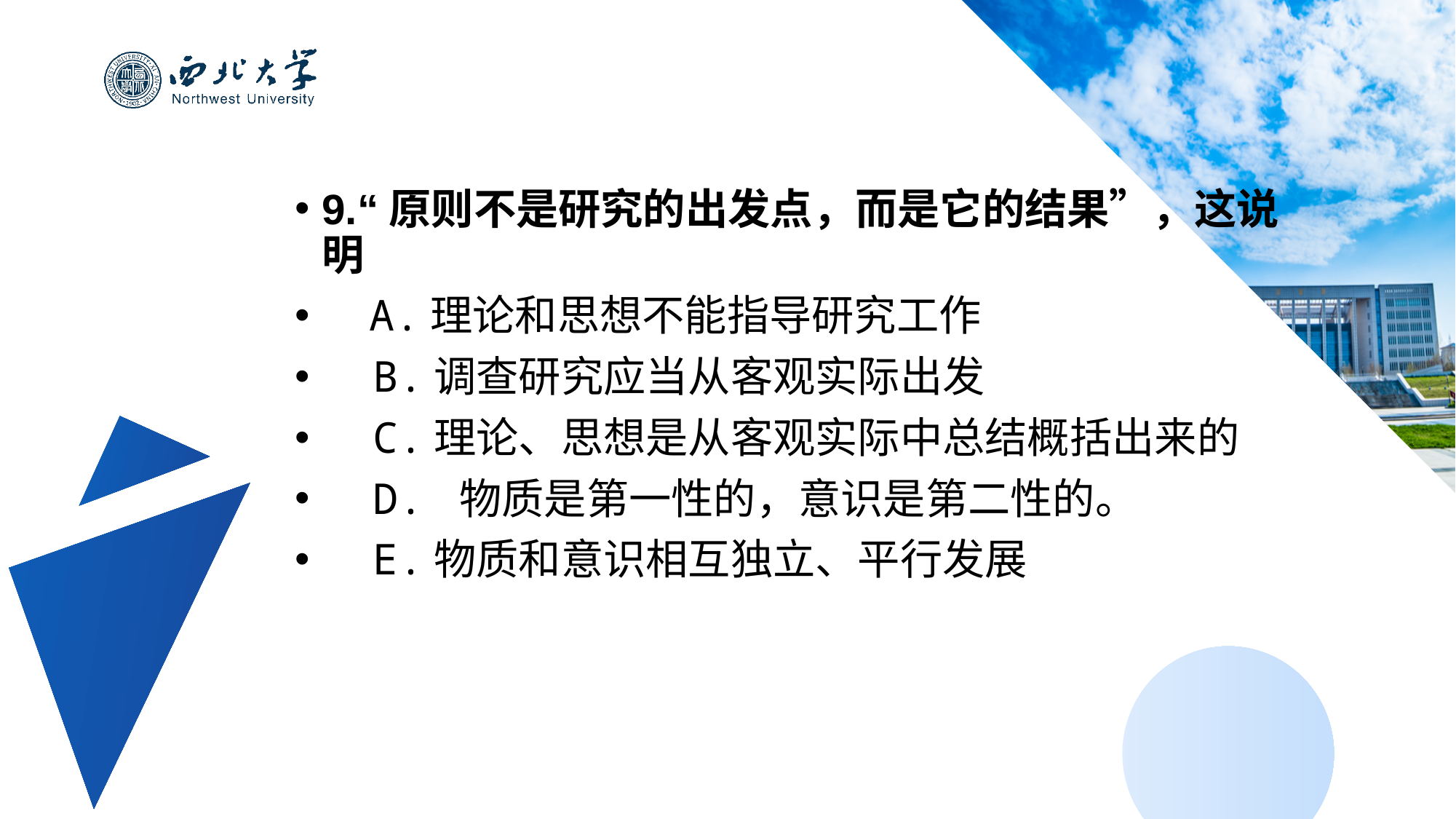

9.“原则不是研究的出发点，而是它的结果”，这说明
    A.理论和思想不能指导研究工作
  B.调查研究应当从客观实际出发
  C.理论、思想是从客观实际中总结概括出来的
  D. 物质是第一性的，意识是第二性的。
  E.物质和意识相互独立、平行发展